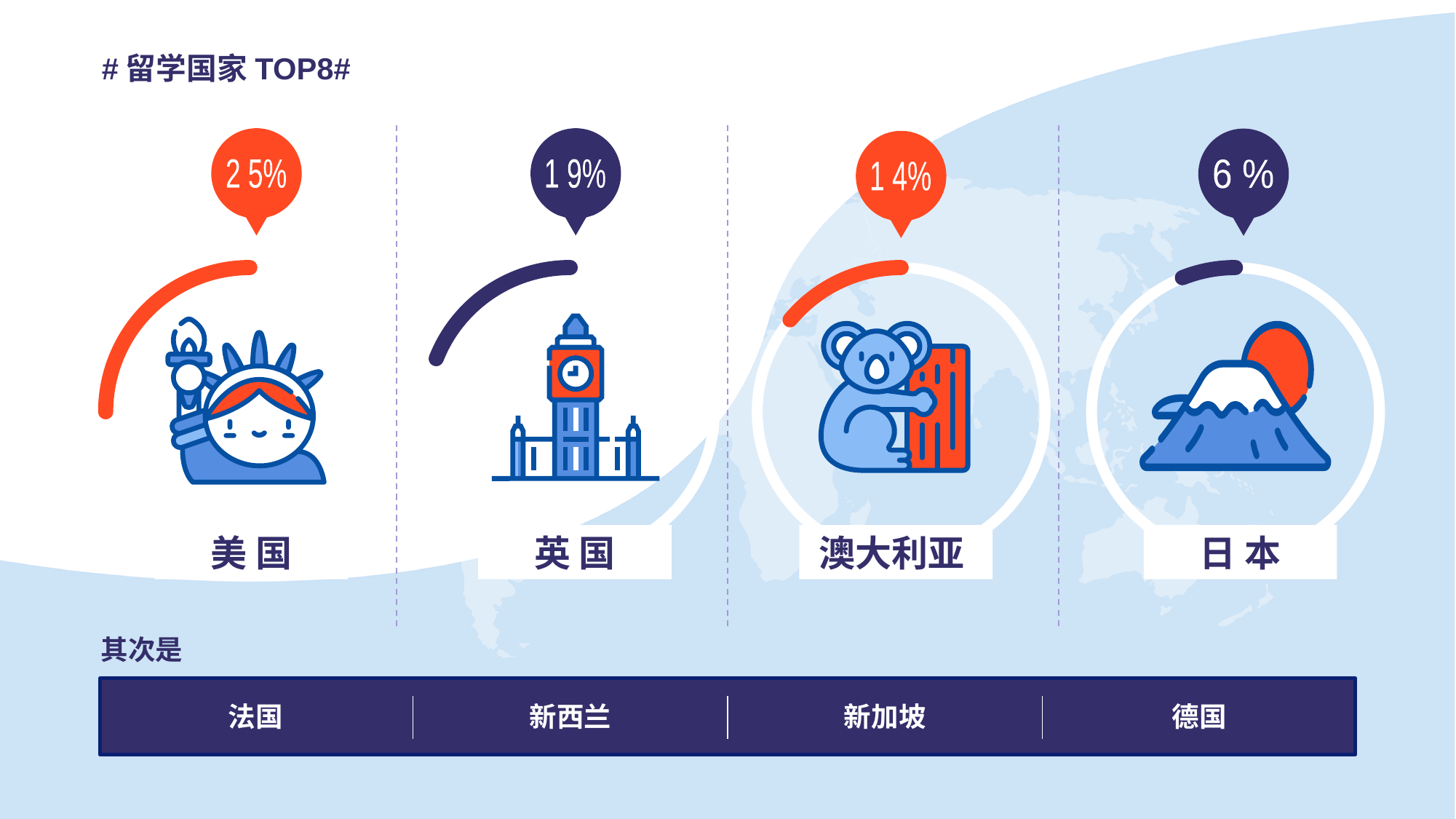

#留学 国家TOP8#

2 5%

1 9%

6 %

1 4%

美  国
英  国
澳 大利亚
日  本
其 次是

法 国
新 西兰
新 加坡
德 国